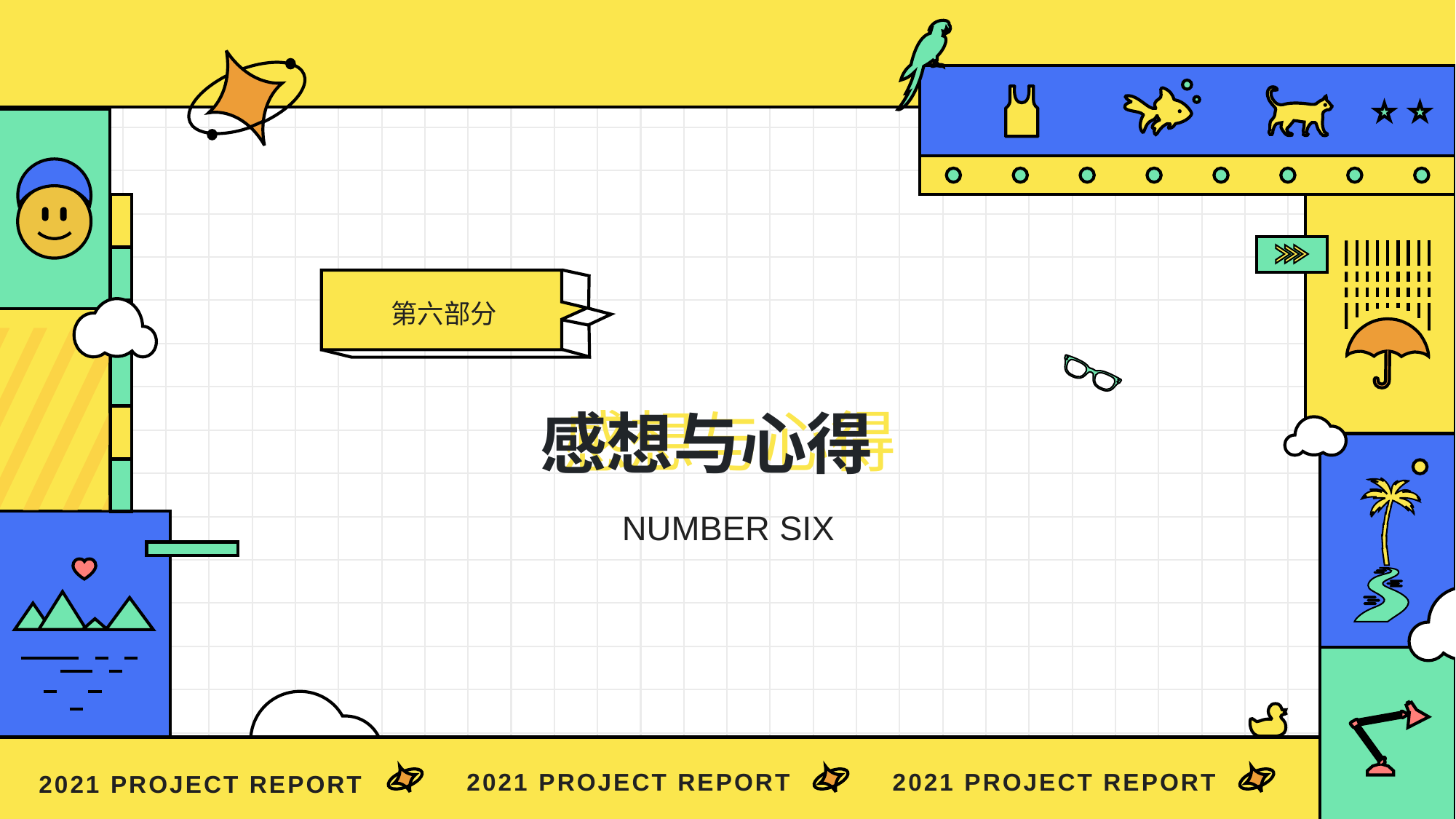

第六部分

感想与心得
感想与心得

NUMBER SIX

2021 project report
2021 project report
2021 project report